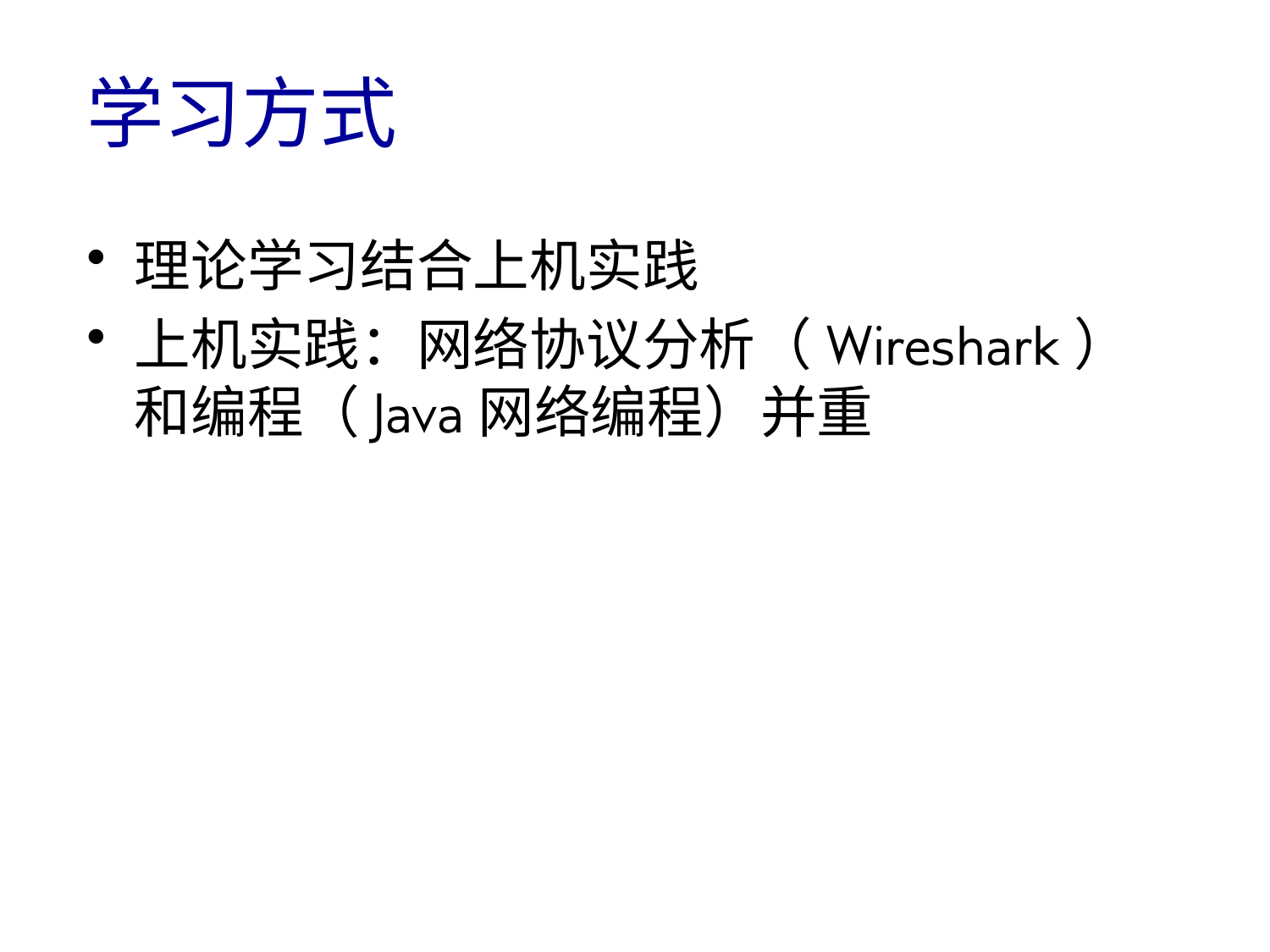

# 学习方式
理论学习结合上机实践
上机实践：网络协议分析（Wireshark）和编程（Java网络编程）并重